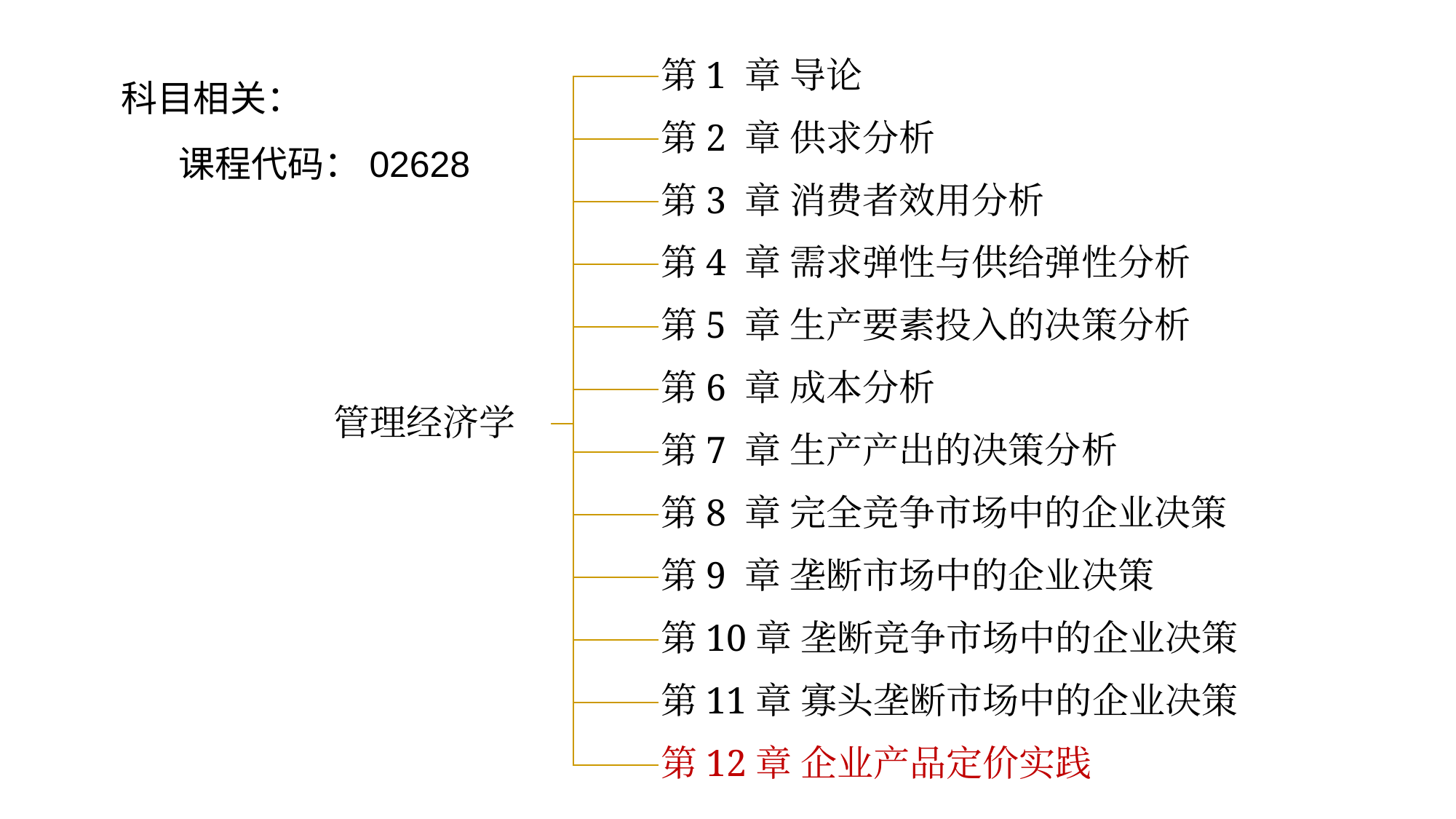

科目相关：
      课程代码：02628

管理经济学
第1 章 导论
第2 章 供求分析
第3 章 消费者效用分析
第4 章 需求弹性与供给弹性分析
第5 章 生产要素投入的决策分析
第6 章 成本分析
第7 章 生产产出的决策分析
第8 章 完全竞争市场中的企业决策
第9 章 垄断市场中的企业决策
第10章 垄断竞争市场中的企业决策
第11章 寡头垄断市场中的企业决策
第12章 企业产品定价实践